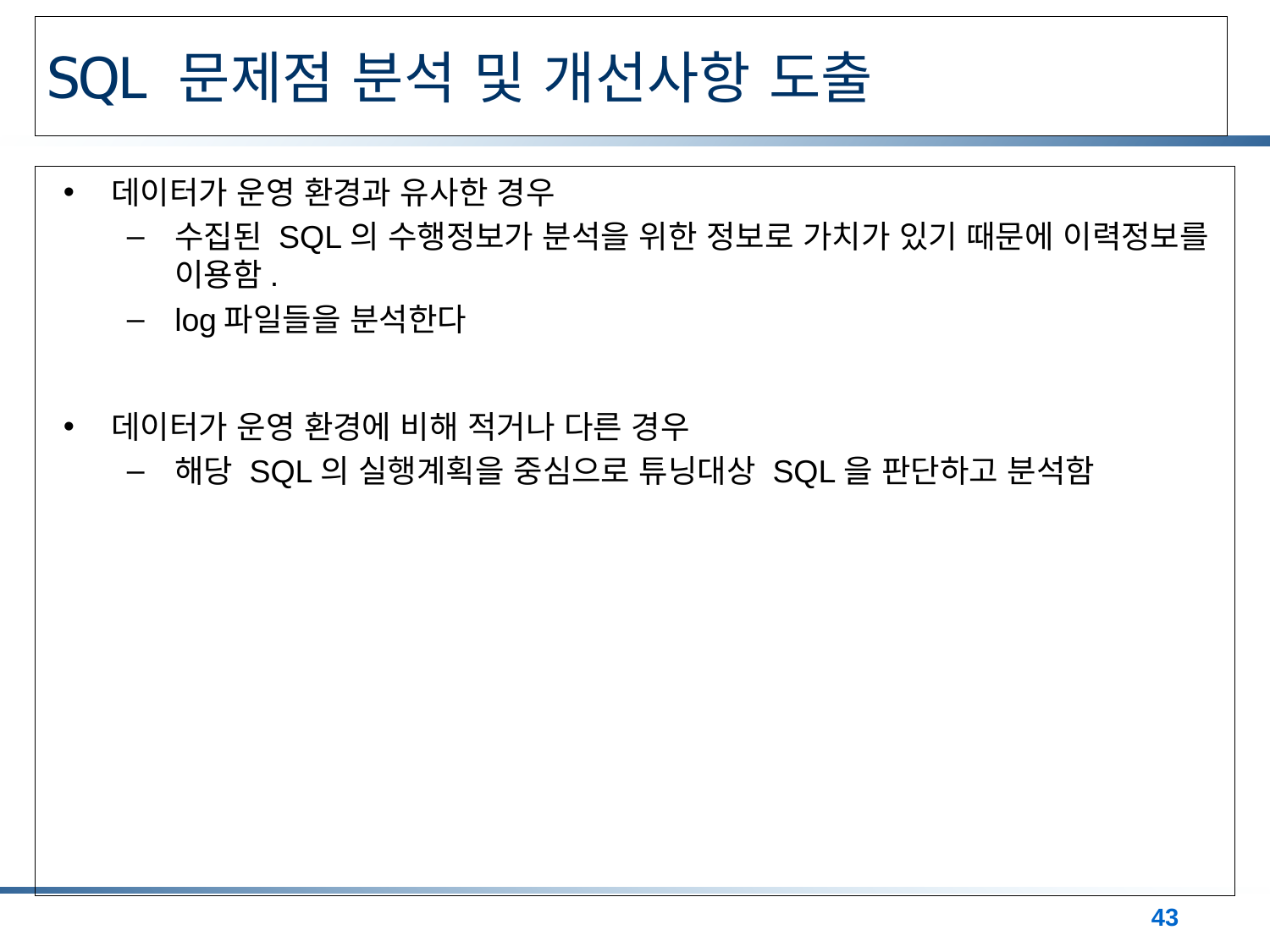

# SQL 문제점 분석 및 개선사항 도출
데이터가 운영 환경과 유사한 경우
수집된 SQL의 수행정보가 분석을 위한 정보로 가치가 있기 때문에 이력정보를 이용함.
log파일들을 분석한다

데이터가 운영 환경에 비해 적거나 다른 경우
해당 SQL의 실행계획을 중심으로 튜닝대상 SQL을 판단하고 분석함